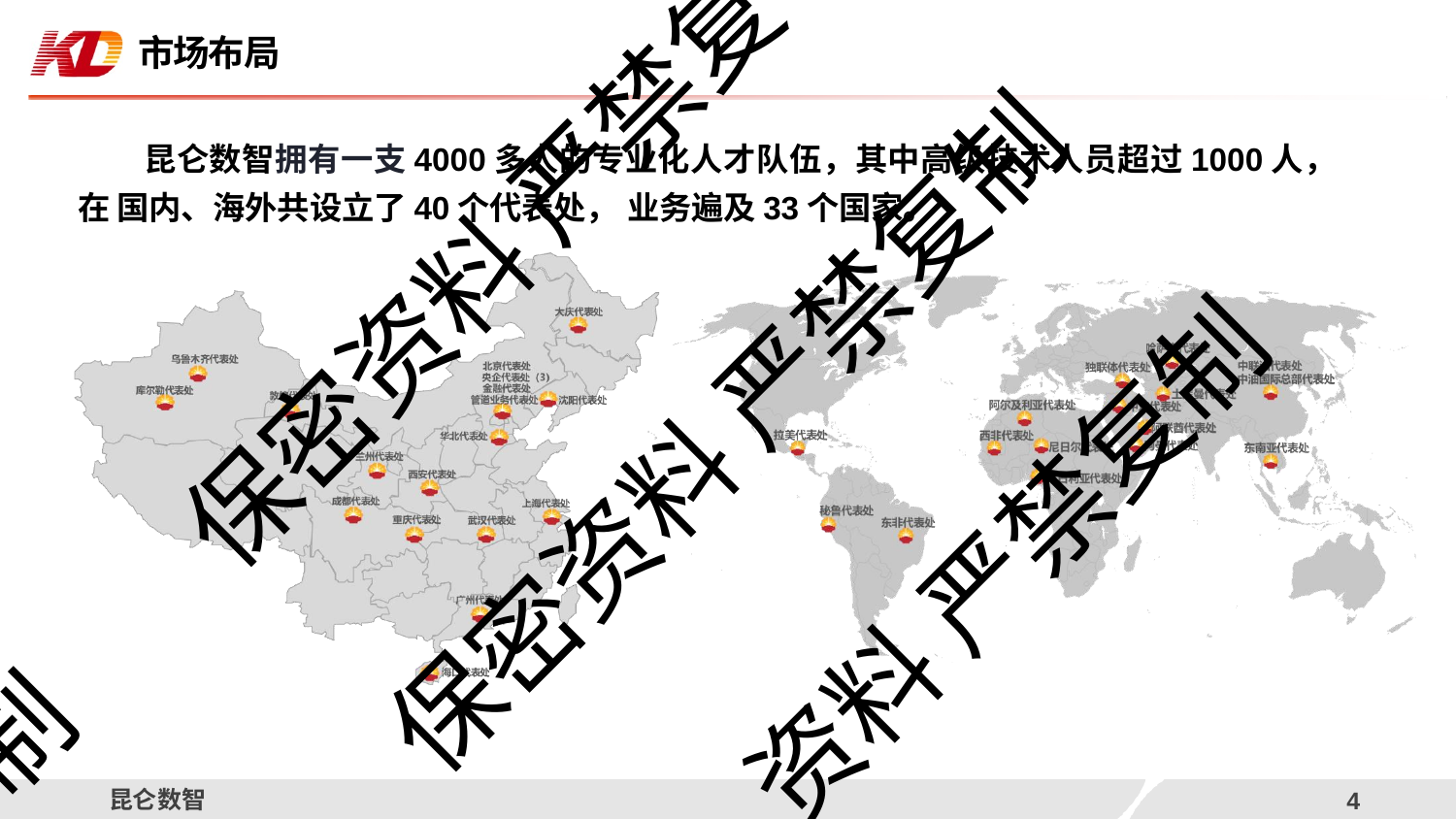

市场布局

# 昆仑数智拥有一支4000多人的专业化人才队伍，其中高级技术人员超过1000人，在 国内、海外共设立了40个代表处， 业务遍及33个国家。
保密资料 严禁复

保密资料 严禁复制
资料 严禁复制
制
昆仑数智
4